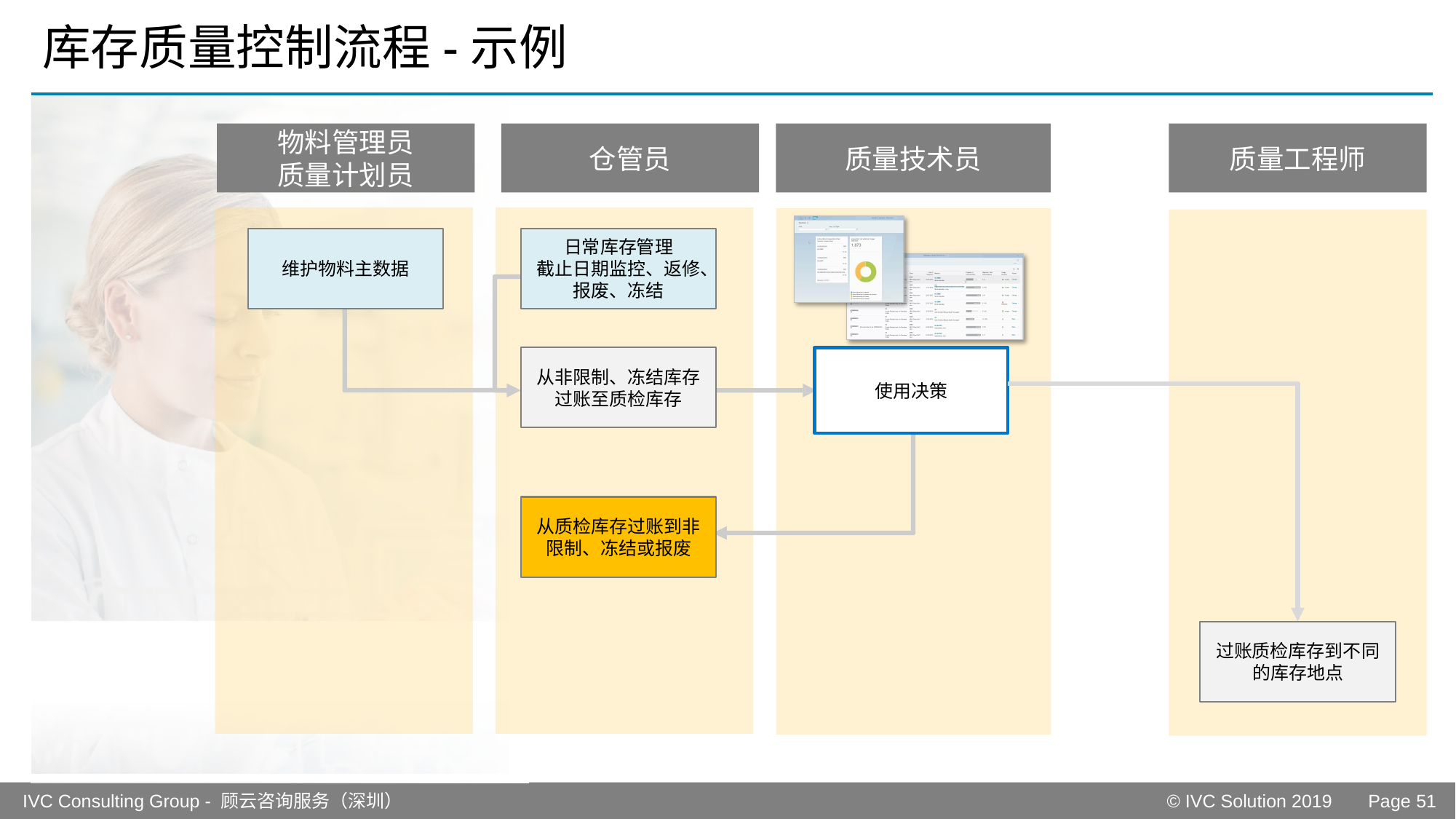

# 库存质量控制流程-示例

物料管理员
质量计划员
仓管员
质量技术员
质量工程师

维护物料主数据
日常库存管理
截止日期监控、返修、报废、冻结

使用决策
从非限制、冻结库存过账至质检库存

从质检库存过账到非限制、冻结或报废
过账质检库存到不同的库存地点